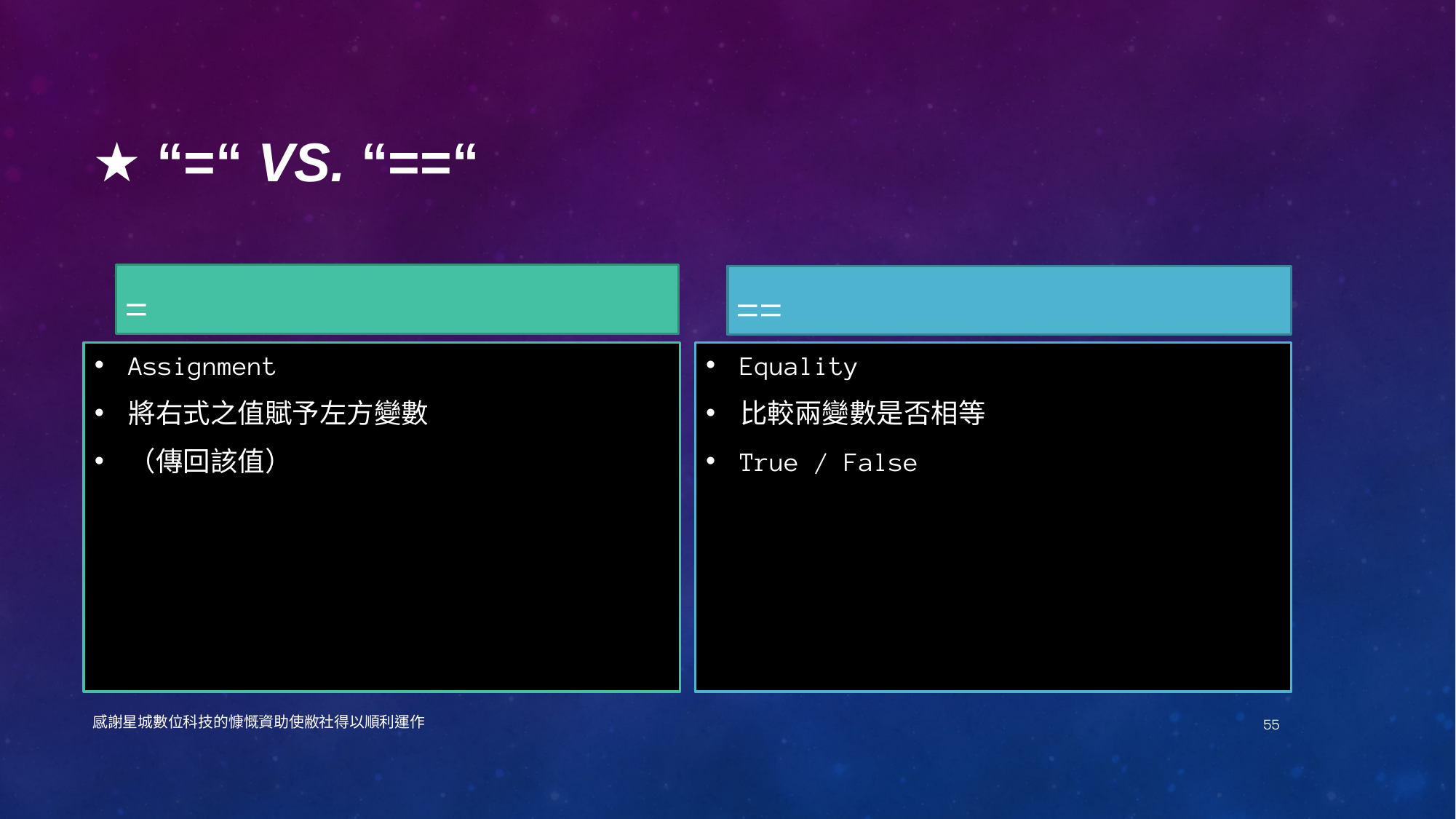

# ★ “=“ vs. “==“
=
==
Assignment
將右式之值賦予左方變數
（傳回該值）
Equality
比較兩變數是否相等
True / False
感謝星城數位科技的慷慨資助使敝社得以順利運作
55